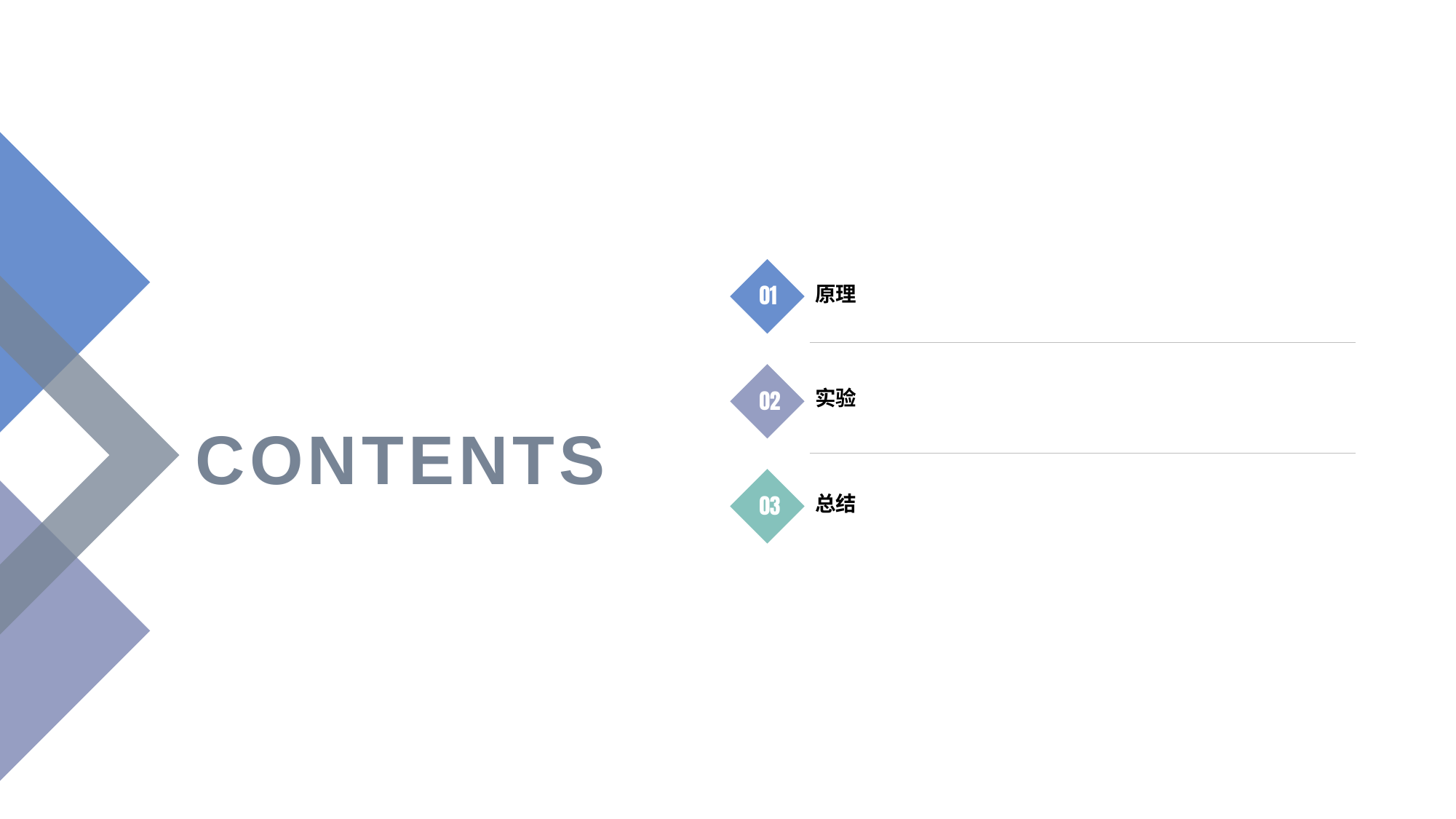

01
原理
02
实验
CONTENTS
03
总结